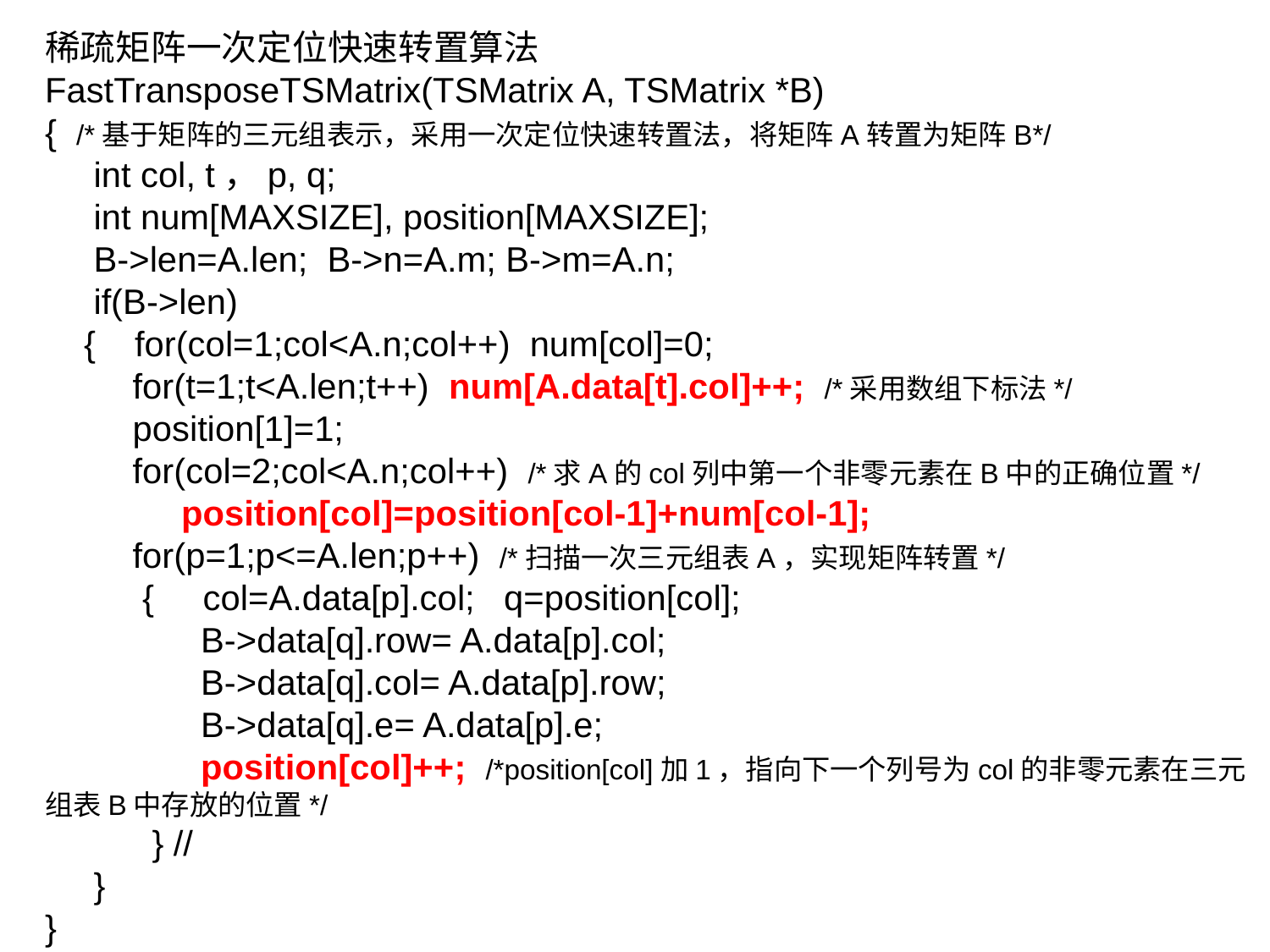

稀疏矩阵一次定位快速转置算法
FastTransposeTSMatrix(TSMatrix A, TSMatrix *B)
{  /*基于矩阵的三元组表示，采用一次定位快速转置法，将矩阵A转置为矩阵B*/
     int col, t，p, q;
     int num[MAXSIZE], position[MAXSIZE];
     B->len=A.len;  B->n=A.m; B->m=A.n;
     if(B->len)
    {    for(col=1;col<A.n;col++)  num[col]=0;
         for(t=1;t<A.len;t++)  num[A.data[t].col]++;  /*采用数组下标法*/
         position[1]=1;
         for(col=2;col<A.n;col++)  /*求A的col列中第一个非零元素在B中的正确位置*/
              position[col]=position[col-1]+num[col-1];
         for(p=1;p<=A.len;p++)  /*扫描一次三元组表A，实现矩阵转置*/
          {     col=A.data[p].col;   q=position[col];
                B->data[q].row= A.data[p].col;
                B->data[q].col= A.data[p].row;
                B->data[q].e= A.data[p].e;
                position[col]++;  /*position[col]加1，指向下一个列号为col的非零元素在三元组表B中存放的位置*/
           } //
     }
}
55